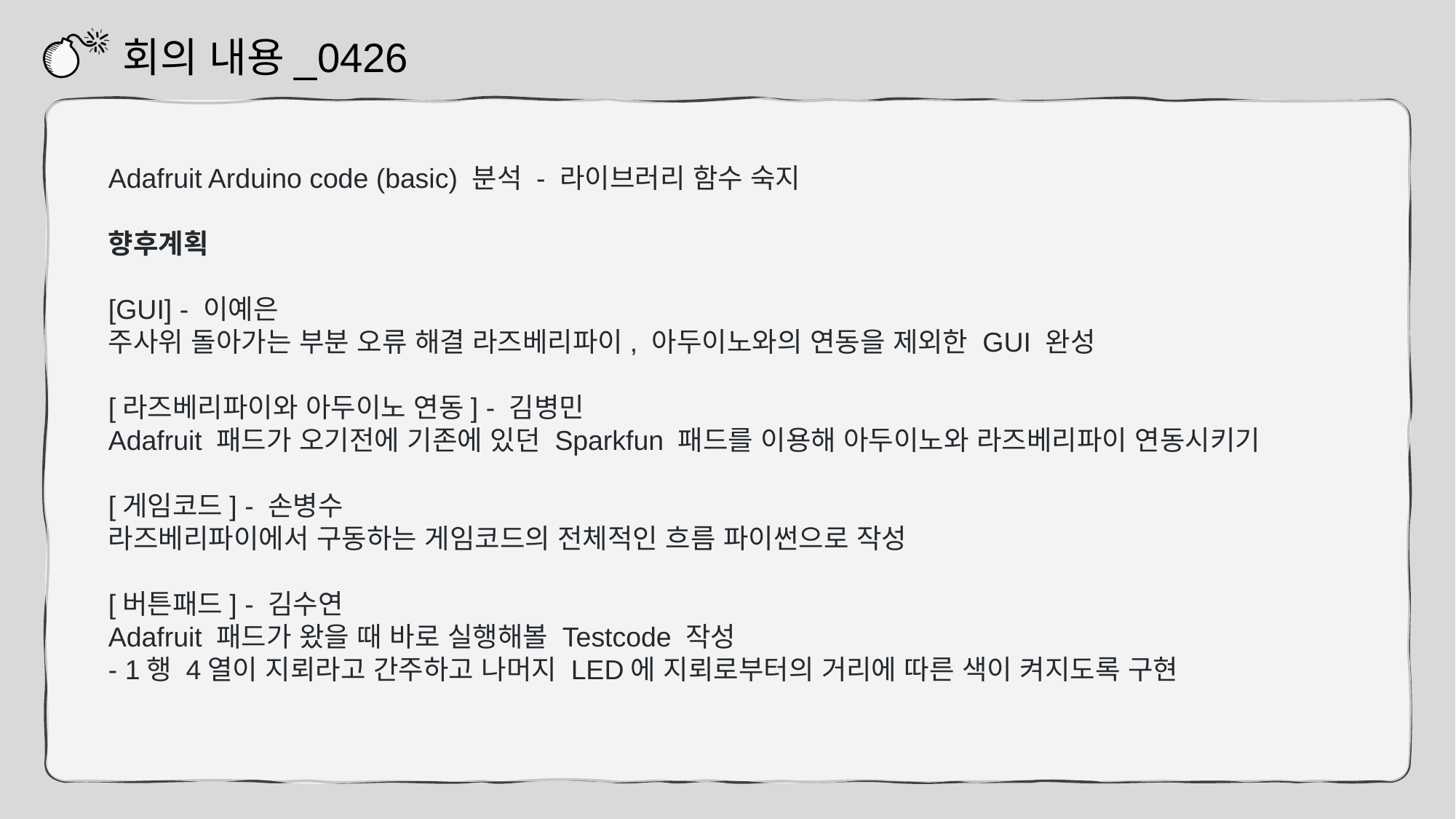

회의 내용_0426
Adafruit Arduino code (basic) 분석 - 라이브러리 함수 숙지

향후계획

[GUI] - 이예은
주사위 돌아가는 부분 오류 해결 라즈베리파이, 아두이노와의 연동을 제외한 GUI 완성

[라즈베리파이와 아두이노 연동] - 김병민
Adafruit 패드가 오기전에 기존에 있던 Sparkfun 패드를 이용해 아두이노와 라즈베리파이 연동시키기

[게임코드] - 손병수
라즈베리파이에서 구동하는 게임코드의 전체적인 흐름 파이썬으로 작성

[버튼패드] - 김수연
Adafruit 패드가 왔을 때 바로 실행해볼 Testcode 작성
- 1행 4열이 지뢰라고 간주하고 나머지 LED에 지뢰로부터의 거리에 따른 색이 켜지도록 구현